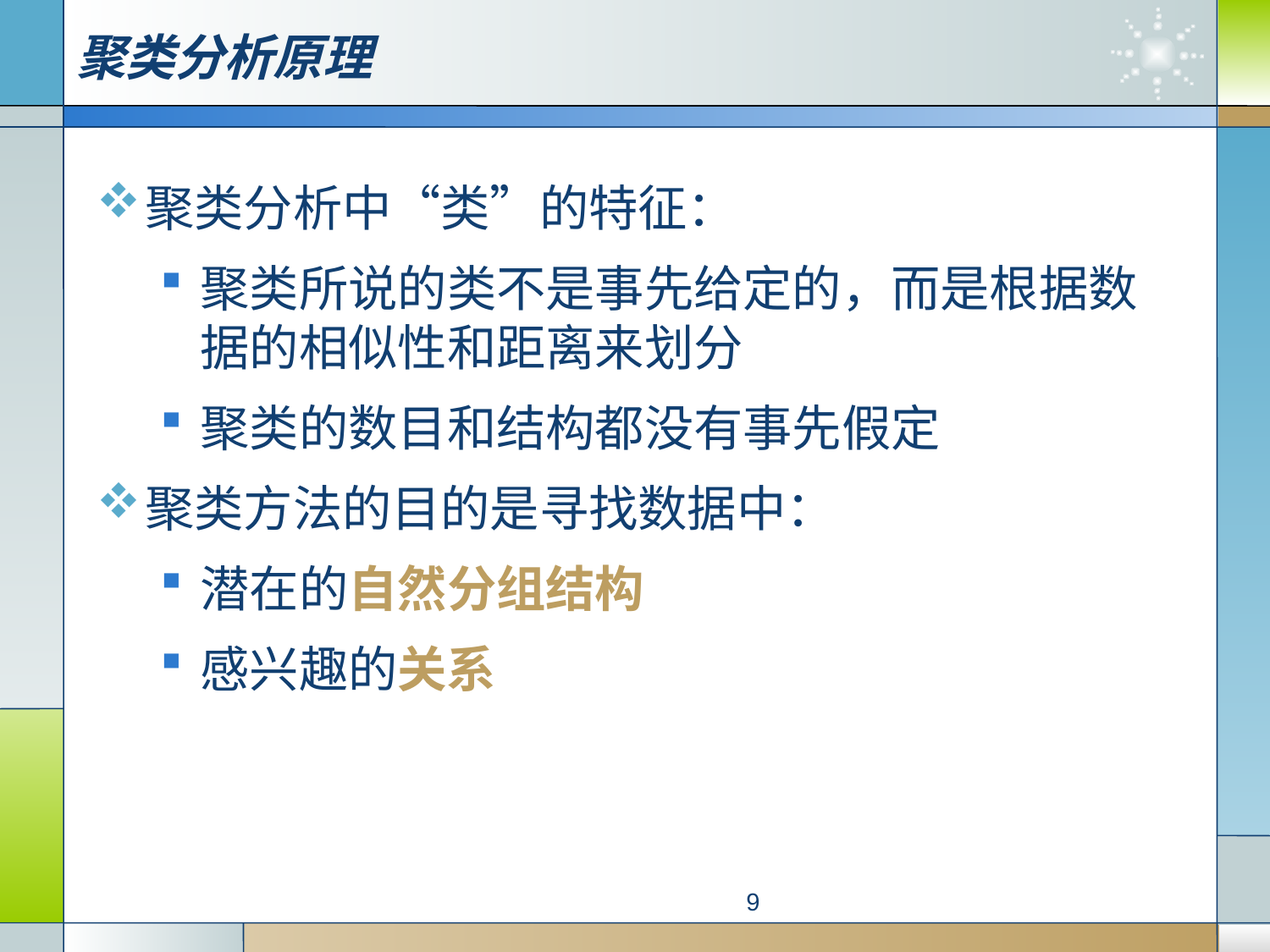

聚类分析中“类”的特征：
聚类所说的类不是事先给定的，而是根据数据的相似性和距离来划分
聚类的数目和结构都没有事先假定
聚类方法的目的是寻找数据中：
潜在的自然分组结构
感兴趣的关系
聚类分析原理
9